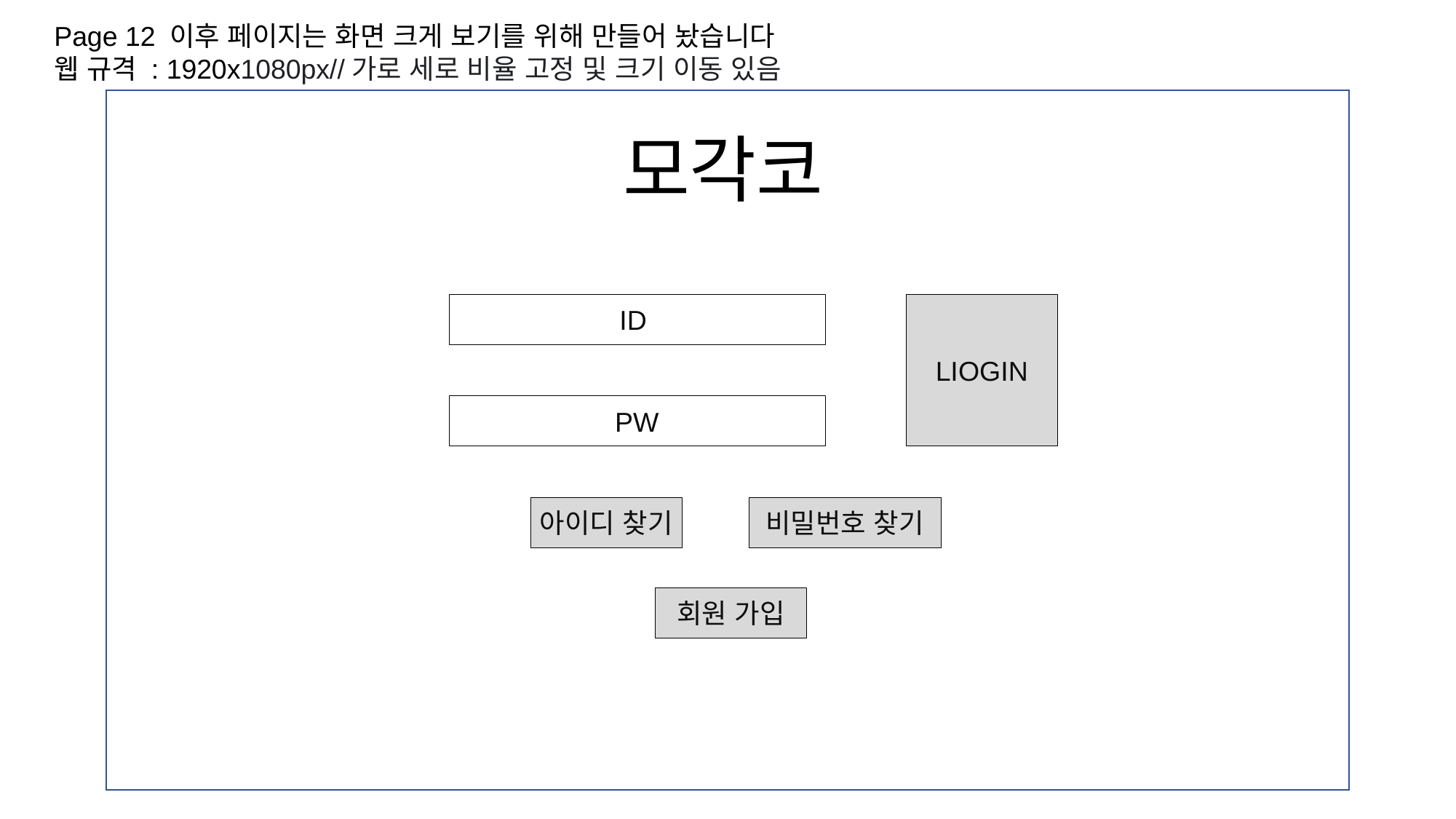

Page 12 이후 페이지는 화면 크게 보기를 위해 만들어 놨습니다
웹 규격 : 1920x1080px//가로 세로 비율 고정 및 크기 이동 있음
모각코
ID
LIOGIN
PW
아이디 찾기
비밀번호 찾기
회원 가입